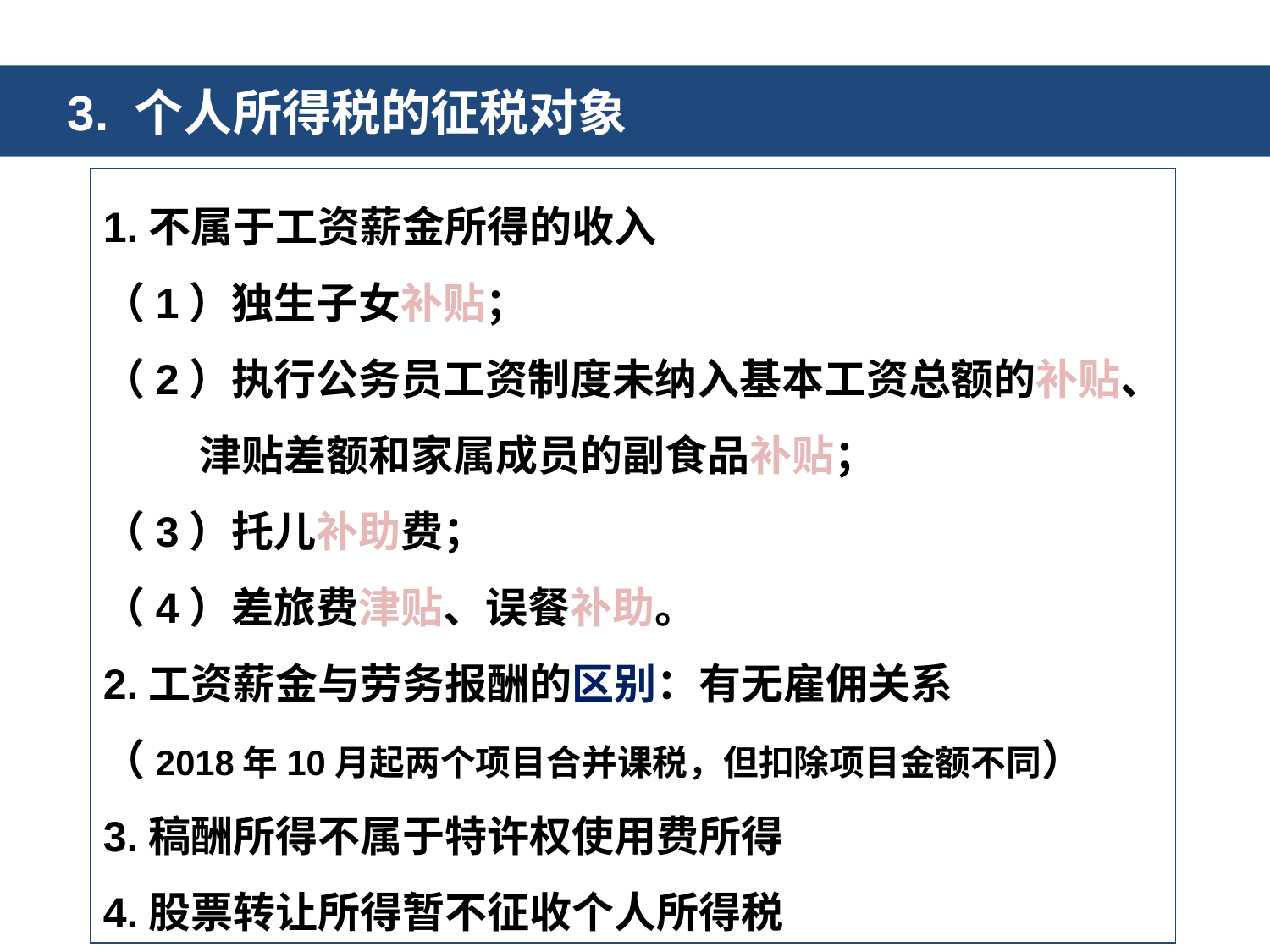

3. 个人所得税的征税对象
1.不属于工资薪金所得的收入
（1）独生子女补贴；
（2）执行公务员工资制度未纳入基本工资总额的补贴、
         津贴差额和家属成员的副食品补贴；
（3）托儿补助费；
（4）差旅费津贴、误餐补助。
2.工资薪金与劳务报酬的区别：有无雇佣关系
（2018年10月起两个项目合并课税，但扣除项目金额不同）
3.稿酬所得不属于特许权使用费所得
4.股票转让所得暂不征收个人所得税